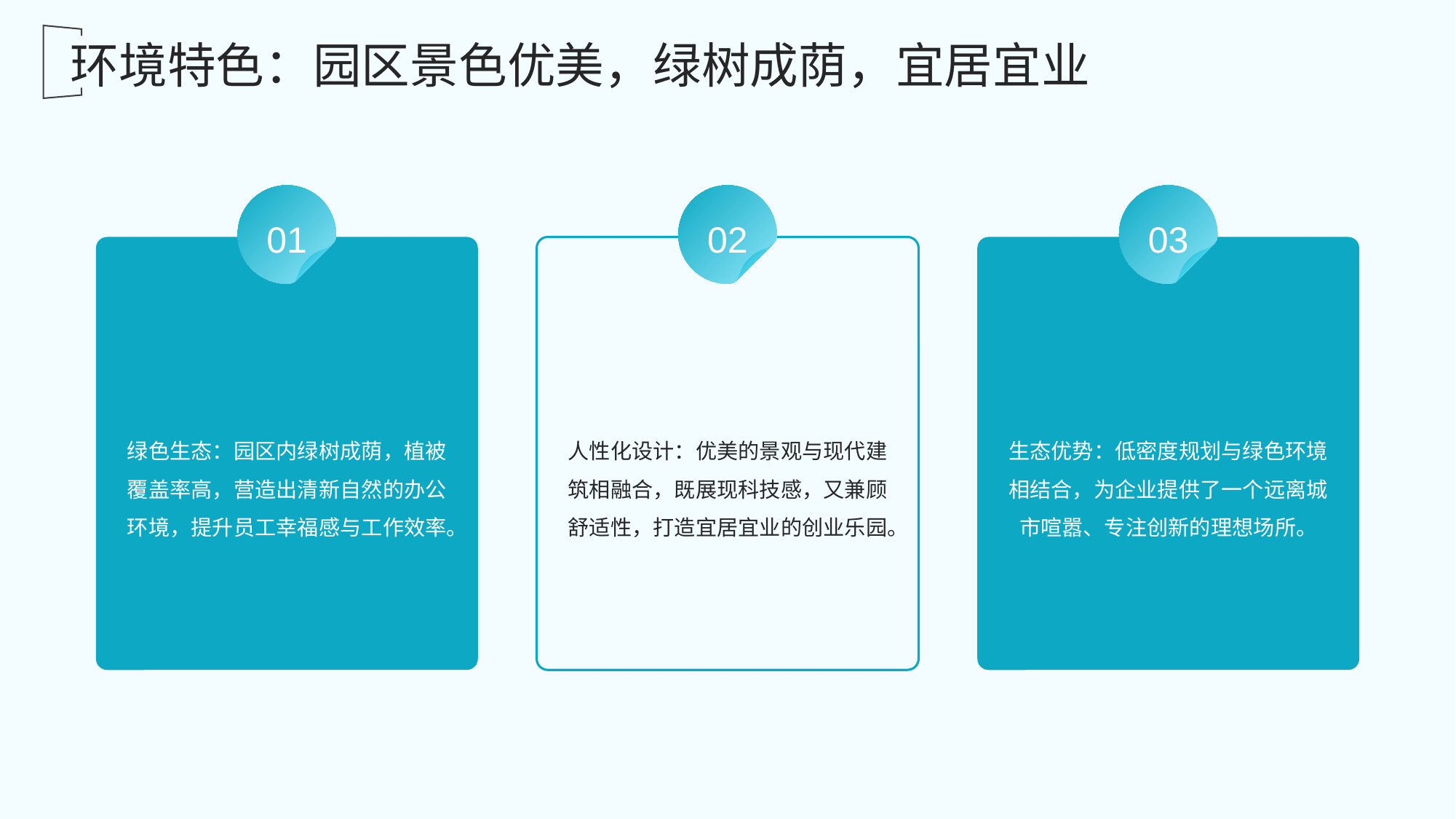

环境特色：园区景色优美，绿树成荫，宜居宜业

01
02
03

人性化设计：优美的景观与现代建筑相融合，既展现科技感，又兼顾舒适性，打造宜居宜业的创业乐园。
绿色生态：园区内绿树成荫，植被覆盖率高，营造出清新自然的办公环境，提升员工幸福感与工作效率。
生态优势：低密度规划与绿色环境相结合，为企业提供了一个远离城市喧嚣、专注创新的理想场所。